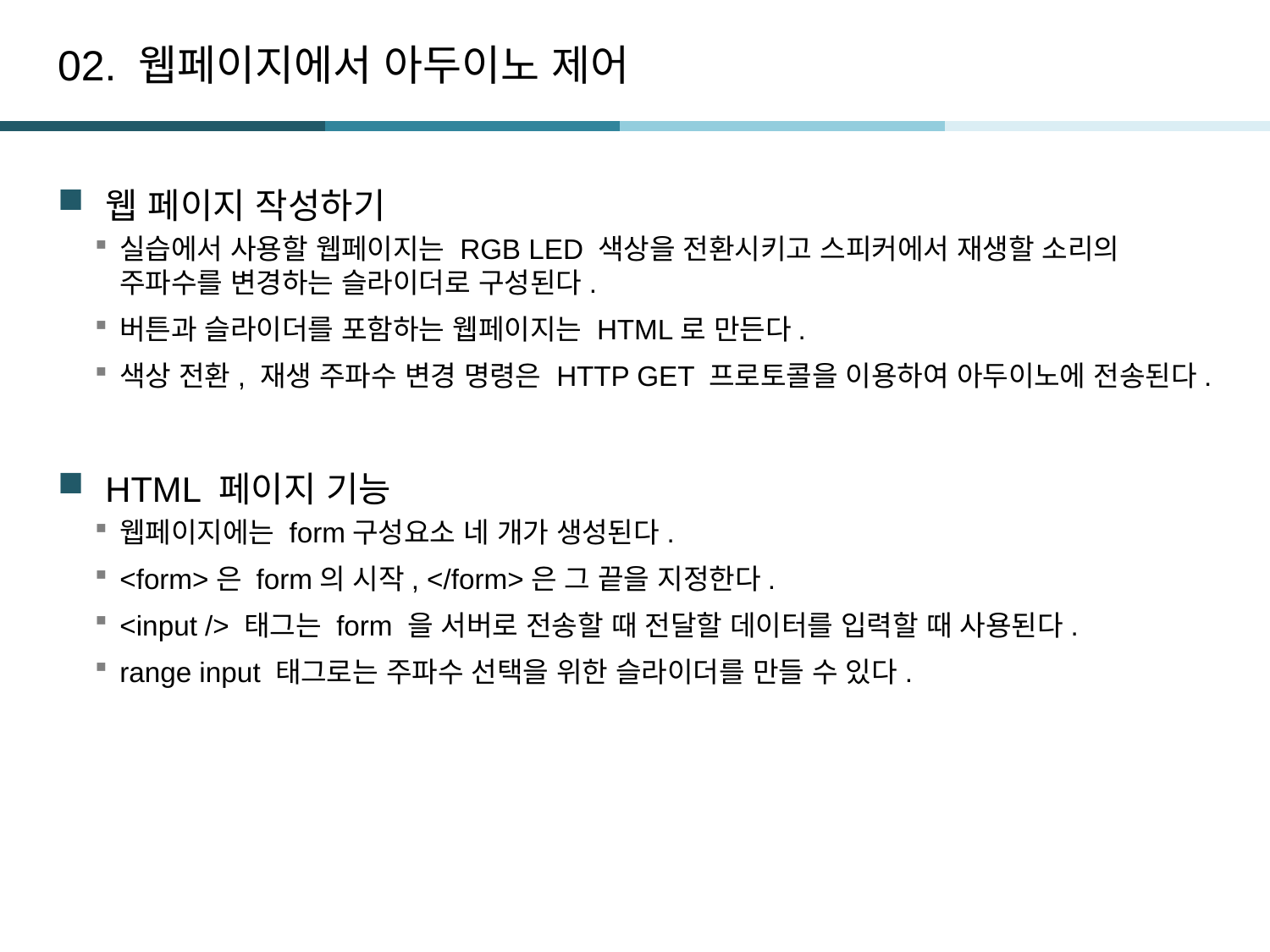

# 02. 웹페이지에서 아두이노 제어
웹 페이지 작성하기
실습에서 사용할 웹페이지는 RGB LED 색상을 전환시키고 스피커에서 재생할 소리의 주파수를 변경하는 슬라이더로 구성된다.
버튼과 슬라이더를 포함하는 웹페이지는 HTML로 만든다.
색상 전환, 재생 주파수 변경 명령은 HTTP GET 프로토콜을 이용하여 아두이노에 전송된다.

HTML 페이지 기능
웹페이지에는 form구성요소 네 개가 생성된다.
<form>은 form의 시작, </form>은 그 끝을 지정한다.
<input /> 태그는 form 을 서버로 전송할 때 전달할 데이터를 입력할 때 사용된다.
range input 태그로는 주파수 선택을 위한 슬라이더를 만들 수 있다.